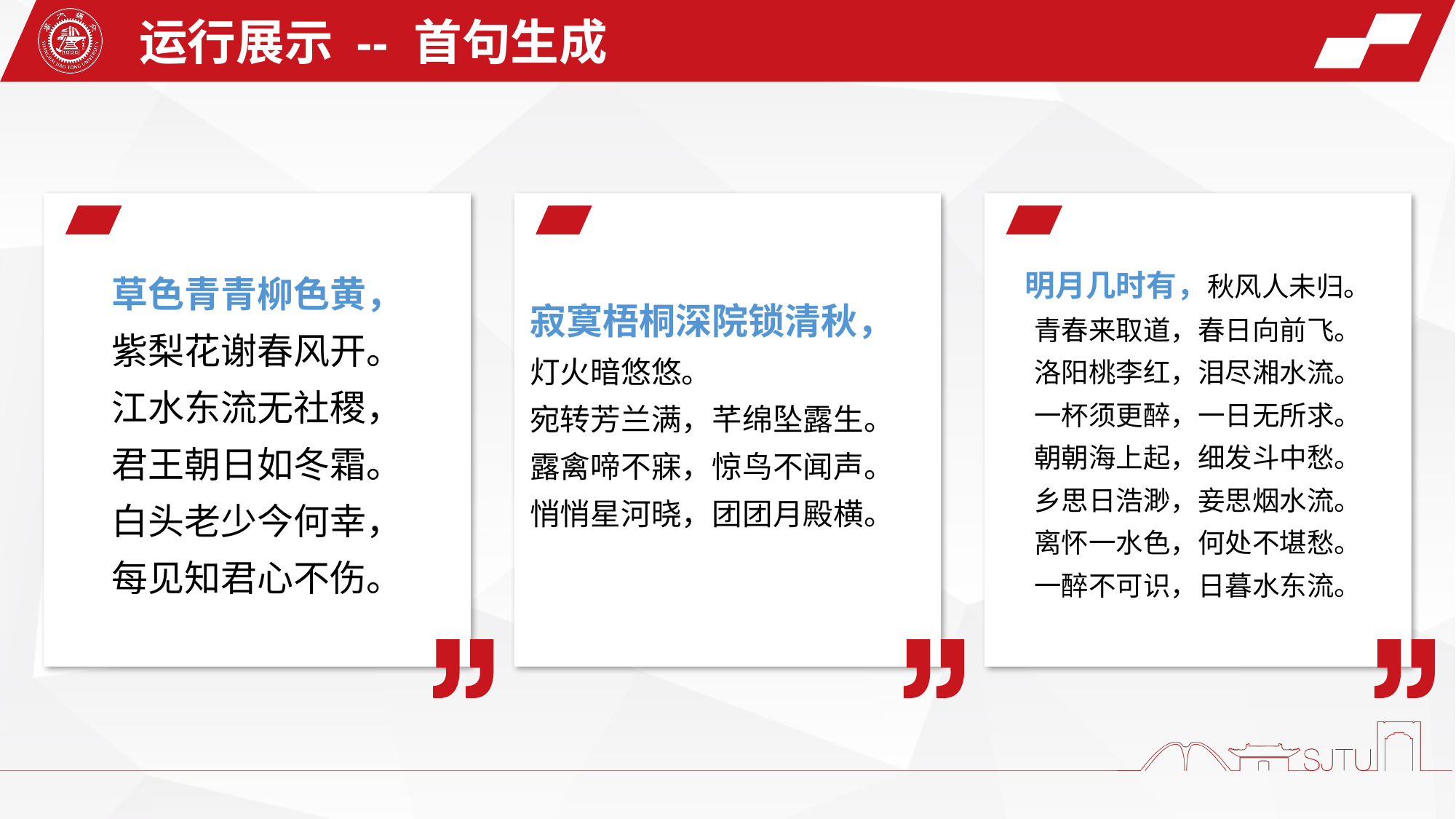

运行展示 -- 首句生成

明月几时有，秋风人未归。
青春来取道，春日向前飞。
洛阳桃李红，泪尽湘水流。
一杯须更醉，一日无所求。
朝朝海上起，细发斗中愁。
乡思日浩渺，妾思烟水流。
离怀一水色，何处不堪愁。
一醉不可识，日暮水东流。
草色青青柳色黄，
紫梨花谢春风开。
江水东流无社稷，
君王朝日如冬霜。
白头老少今何幸，
每见知君心不伤。
寂寞梧桐深院锁清秋，
灯火暗悠悠。
宛转芳兰满，芊绵坠露生。
露禽啼不寐，惊鸟不闻声。
悄悄星河晓，团团月殿横。